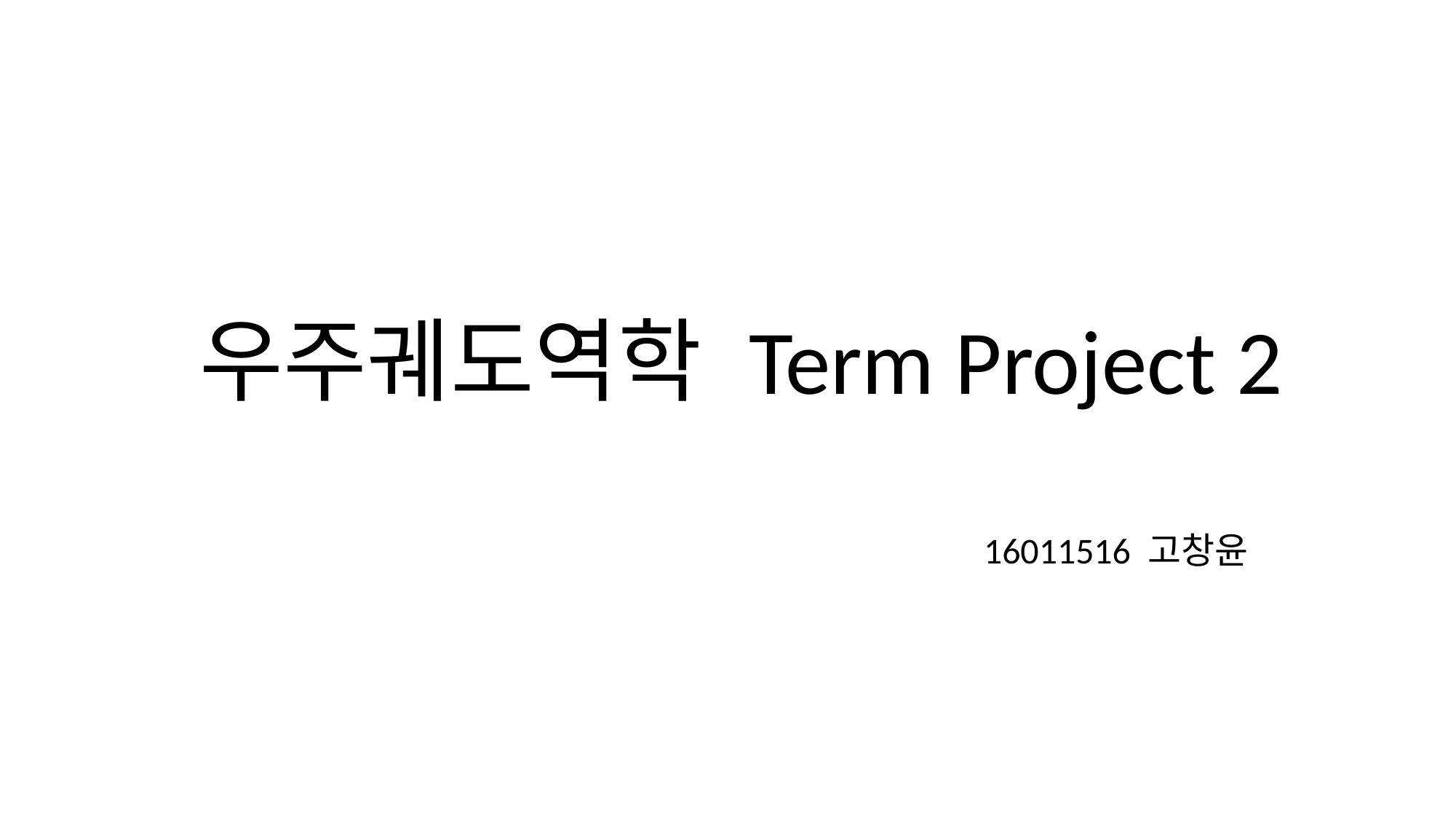

# 우주궤도역학 Term Project 2
16011516 고창윤